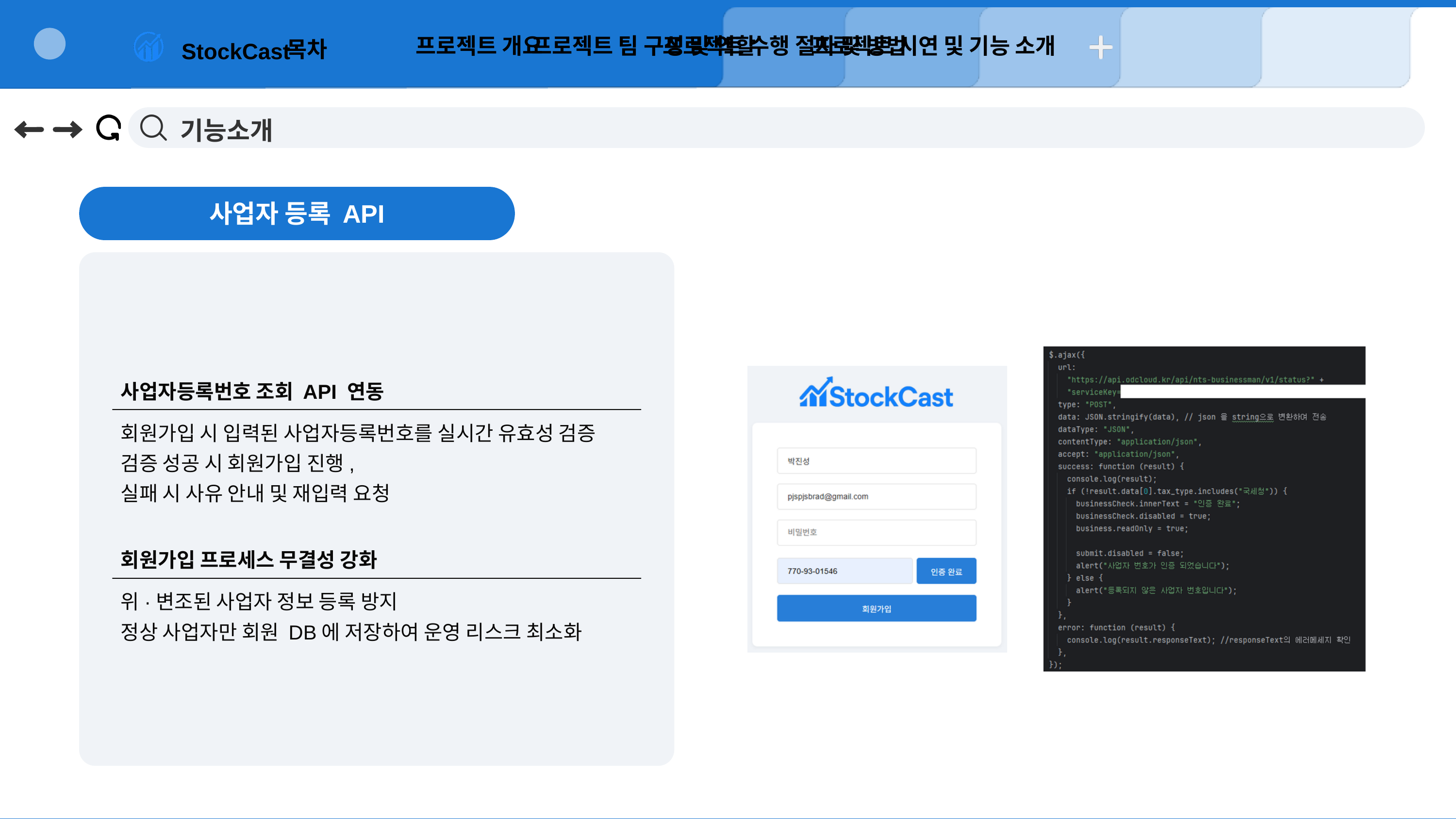

프로젝트 개요
프로젝트 팀 구성 및 역할
프로젝트 수행 절차 및 방법
프로젝트 시연 및 기능 소개

목차
StockCast

기능소개

사업자 등록 API

사업자등록번호 조회 API 연동

회원가입 시 입력된 사업자등록번호를 실시간 유효성 검증
검증 성공 시 회원가입 진행,
실패 시 사유 안내 및 재입력 요청
회원가입 프로세스 무결성 강화

위·변조된 사업자 정보 등록 방지
정상 사업자만 회원 DB에 저장하여 운영 리스크 최소화